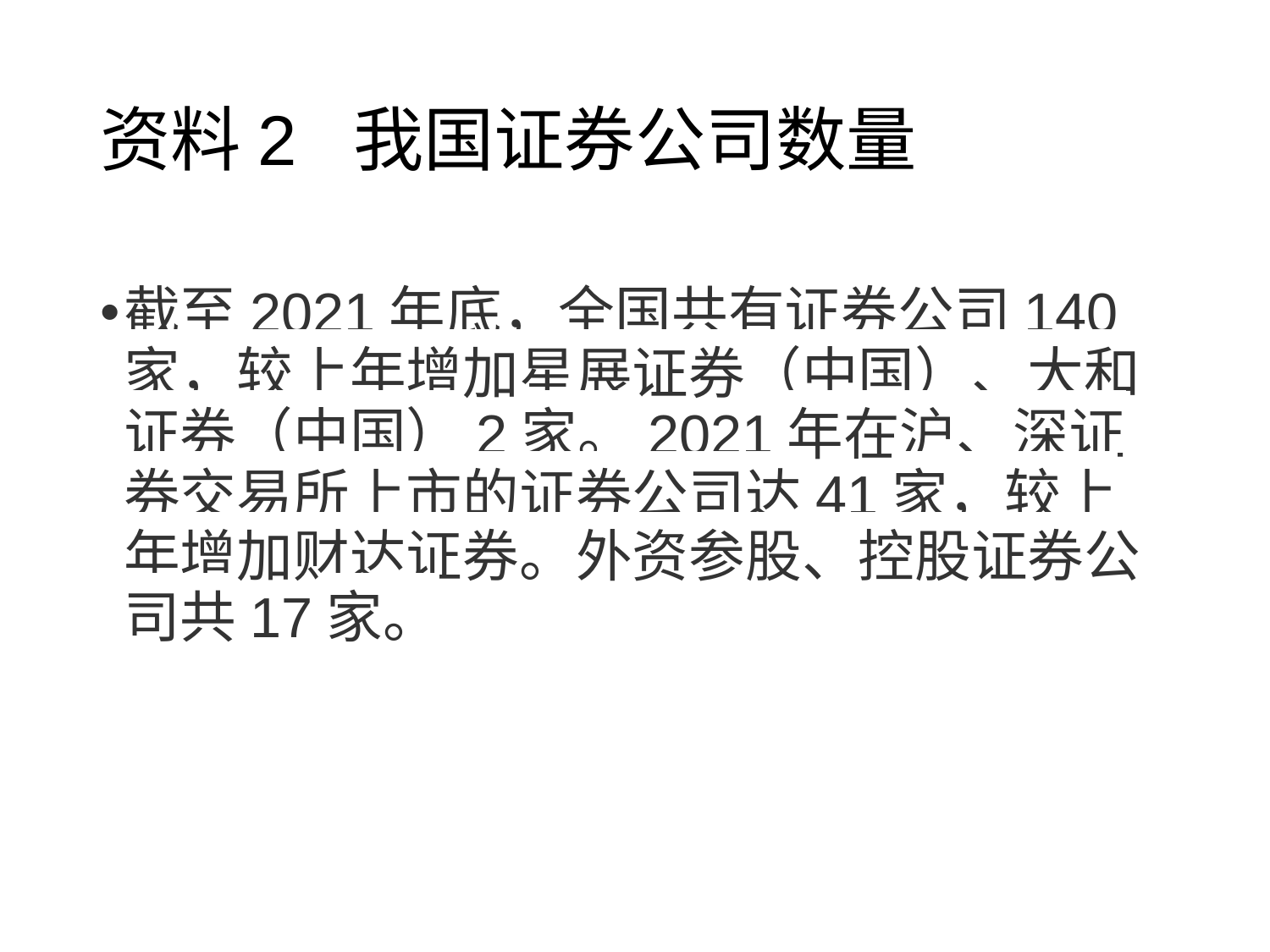

# 资料2  我国证券公司数量
截至2021年底，全国共有证券公司140家，较上年增加星展证券（中国）、大和证券（中国）2家。2021年在沪、深证券交易所上市的证券公司达41家，较上年增加财达证券。外资参股、控股证券公司共17家。